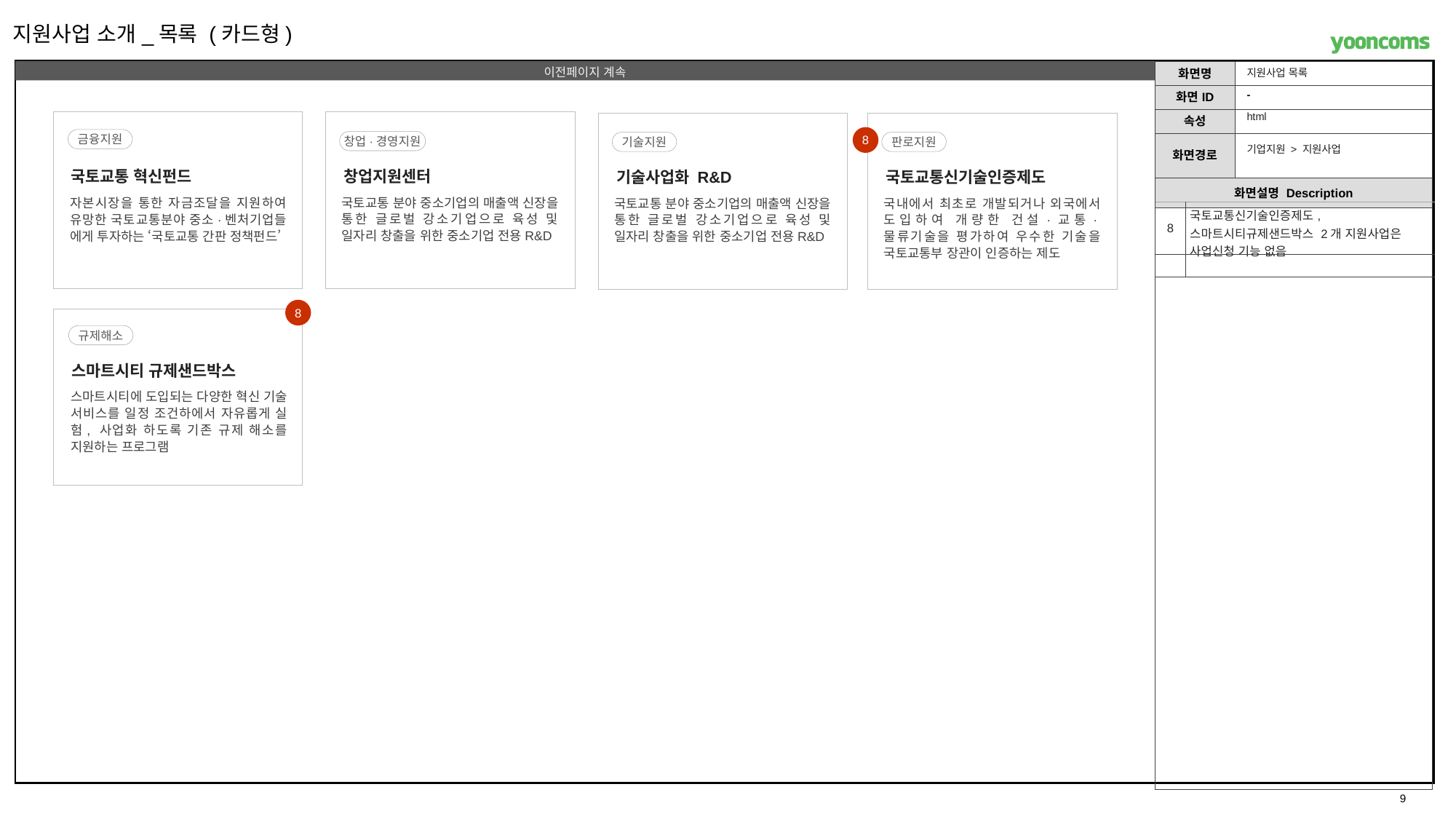

지원사업 소개_목록 (카드형)
지원사업 목록
-
html

금융지원
국토교통 혁신펀드
자본시장을 통한 자금조달을 지원하여 유망한 국토교통분야 중소·벤처기업들 에게 투자하는 ‘국토교통 간판 정책펀드’

창업·경영지원
창업지원센터
국토교통 분야 중소기업의 매출액 신장을 통한 글로벌 강소기업으로 육성 및 일자리 창출을 위한 중소기업 전용R&D

기술지원
기술사업화 R&D
국토교통 분야 중소기업의 매출액 신장을 통한 글로벌 강소기업으로 육성 및 일자리 창출을 위한 중소기업 전용R&D

판로지원
국토교통신기술인증제도
국내에서 최초로 개발되거나 외국에서 도입하여 개량한 건설·교통·물류기술을 평가하여 우수한 기술을 국토교통부 장관이 인증하는 제도
8
기업지원 > 지원사업
| 8 | 국토교통신기술인증제도, 스마트시티규제샌드박스 2개 지원사업은 사업신청 기능 없음 |
| --- | --- |
|  |  |
8

규제해소
스마트시티 규제샌드박스
스마트시티에 도입되는 다양한 혁신 기술 서비스를 일정 조건하에서 자유롭게 실험, 사업화 하도록 기존 규제 해소를 지원하는 프로그램